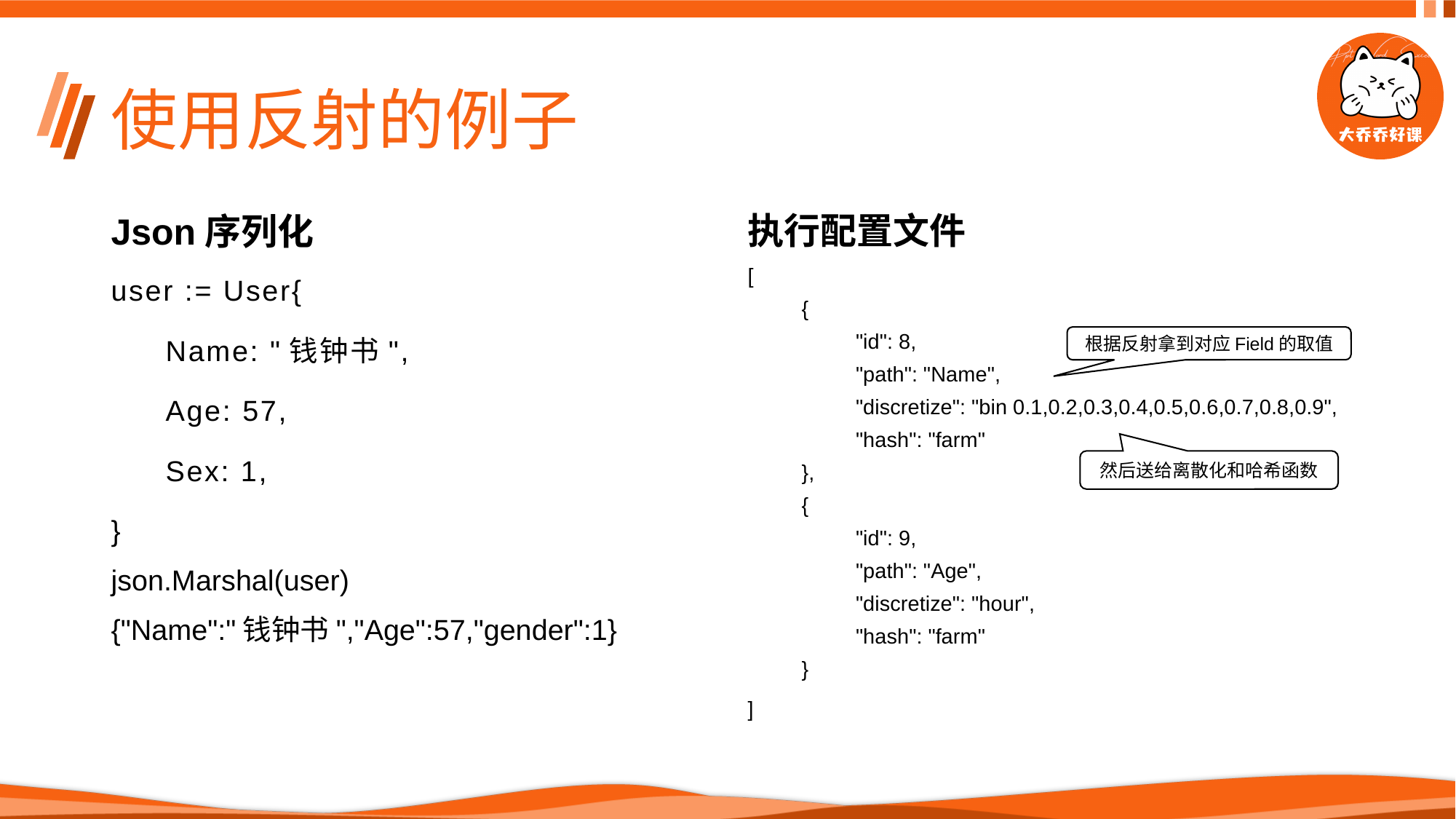

# 使用反射的例子
Json序列化
执行配置文件
user := User{
Name: "钱钟书",
Age: 57,
Sex: 1,
}
json.Marshal(user)
{"Name":"钱钟书","Age":57,"gender":1}

[
{
"id": 8,
"path": "Name",
"discretize": "bin 0.1,0.2,0.3,0.4,0.5,0.6,0.7,0.8,0.9",
"hash": "farm"
},
{
"id": 9,
"path": "Age",
"discretize": "hour",
"hash": "farm"
}
]
根据反射拿到对应Field的取值
然后送给离散化和哈希函数